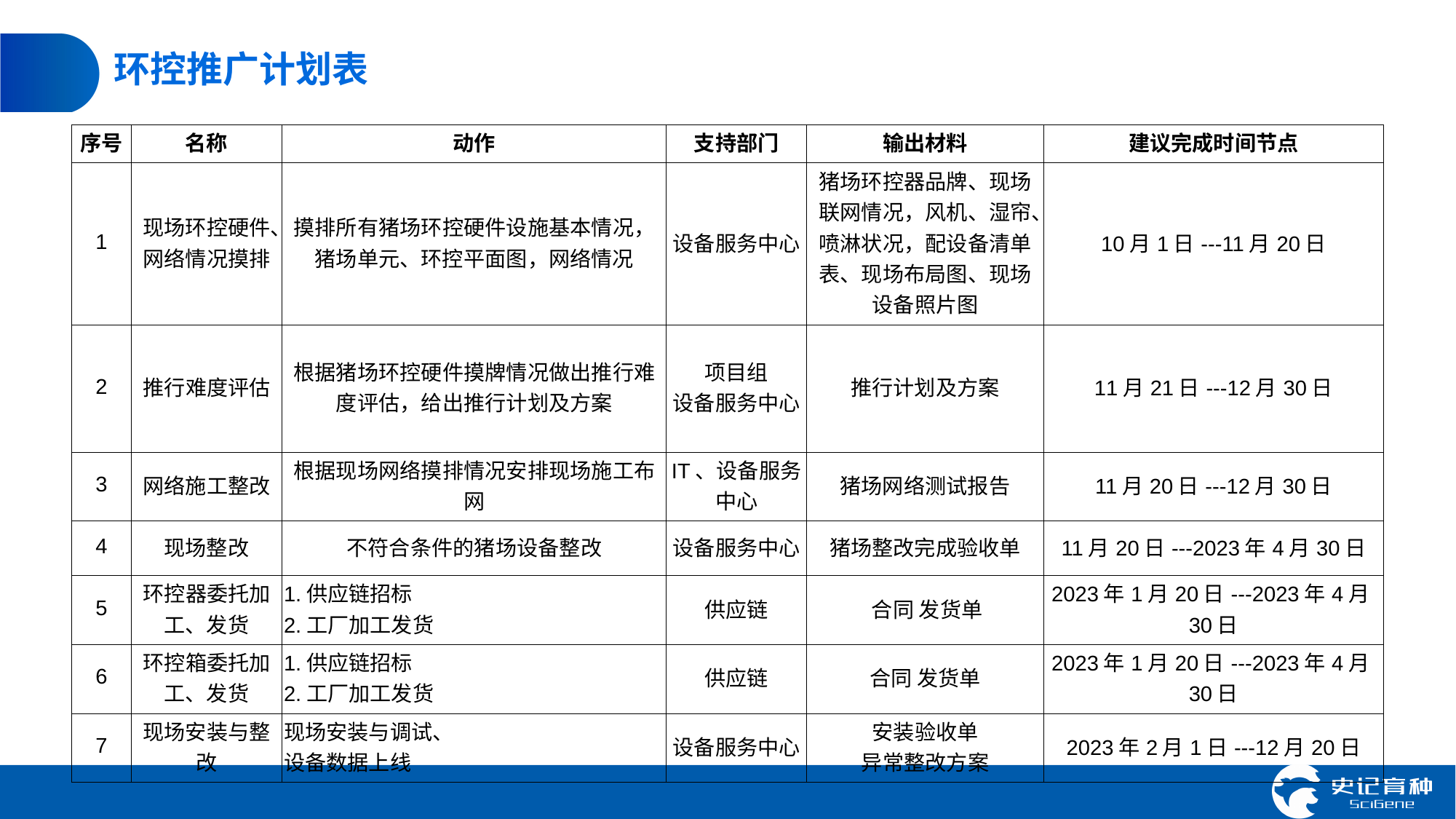

# 环控推广计划表
| 序号 | 名称 | 动作 | 支持部门 | 输出材料 | 建议完成时间节点 |
| --- | --- | --- | --- | --- | --- |
| 1 | 现场环控硬件、网络情况摸排 | 摸排所有猪场环控硬件设施基本情况，猪场单元、环控平面图，网络情况 | 设备服务中心 | 猪场环控器品牌、现场联网情况，风机、湿帘、喷淋状况，配设备清单表、现场布局图、现场设备照片图 | 10月1日---11月20日 |
| 2 | 推行难度评估 | 根据猪场环控硬件摸牌情况做出推行难度评估，给出推行计划及方案 | 项目组 设备服务中心 | 推行计划及方案 | 11月21日---12月30日 |
| 3 | 网络施工整改 | 根据现场网络摸排情况安排现场施工布网 | IT、设备服务中心 | 猪场网络测试报告 | 11月20日---12月30日 |
| 4 | 现场整改 | 不符合条件的猪场设备整改 | 设备服务中心 | 猪场整改完成验收单 | 11月20日---2023年4月30日 |
| 5 | 环控器委托加工、发货 | 1.供应链招标 2.工厂加工发货 | 供应链 | 合同 发货单 | 2023年1月20日---2023年4月30日 |
| 6 | 环控箱委托加工、发货 | 1.供应链招标 2.工厂加工发货 | 供应链 | 合同 发货单 | 2023年1月20日---2023年4月30日 |
| 7 | 现场安装与整改 | 现场安装与调试、 设备数据上线 | 设备服务中心 | 安装验收单 异常整改方案 | 2023年2月1日---12月20日 |